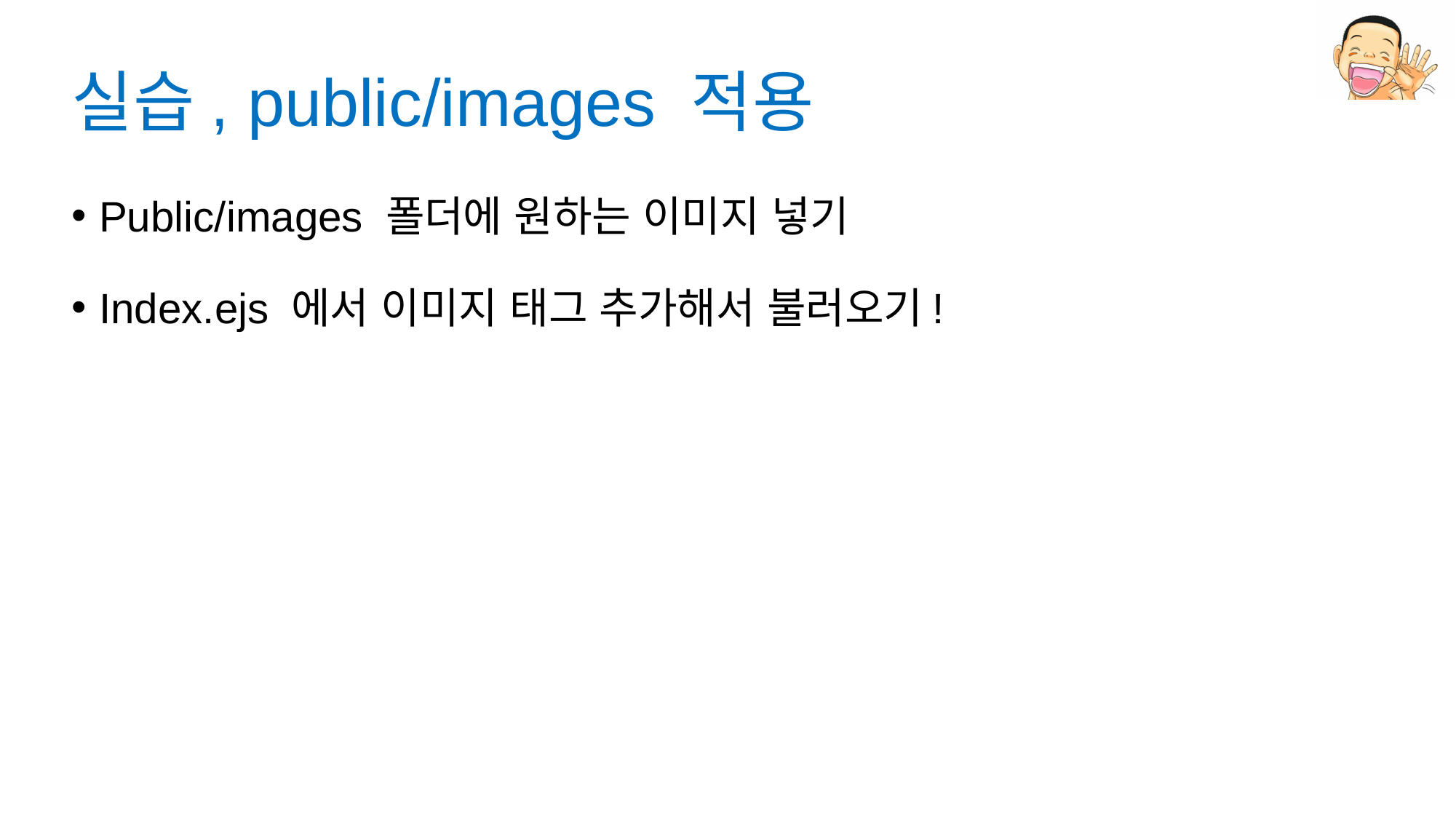

# 실습, public/images 적용
Public/images 폴더에 원하는 이미지 넣기
Index.ejs 에서 이미지 태그 추가해서 불러오기!